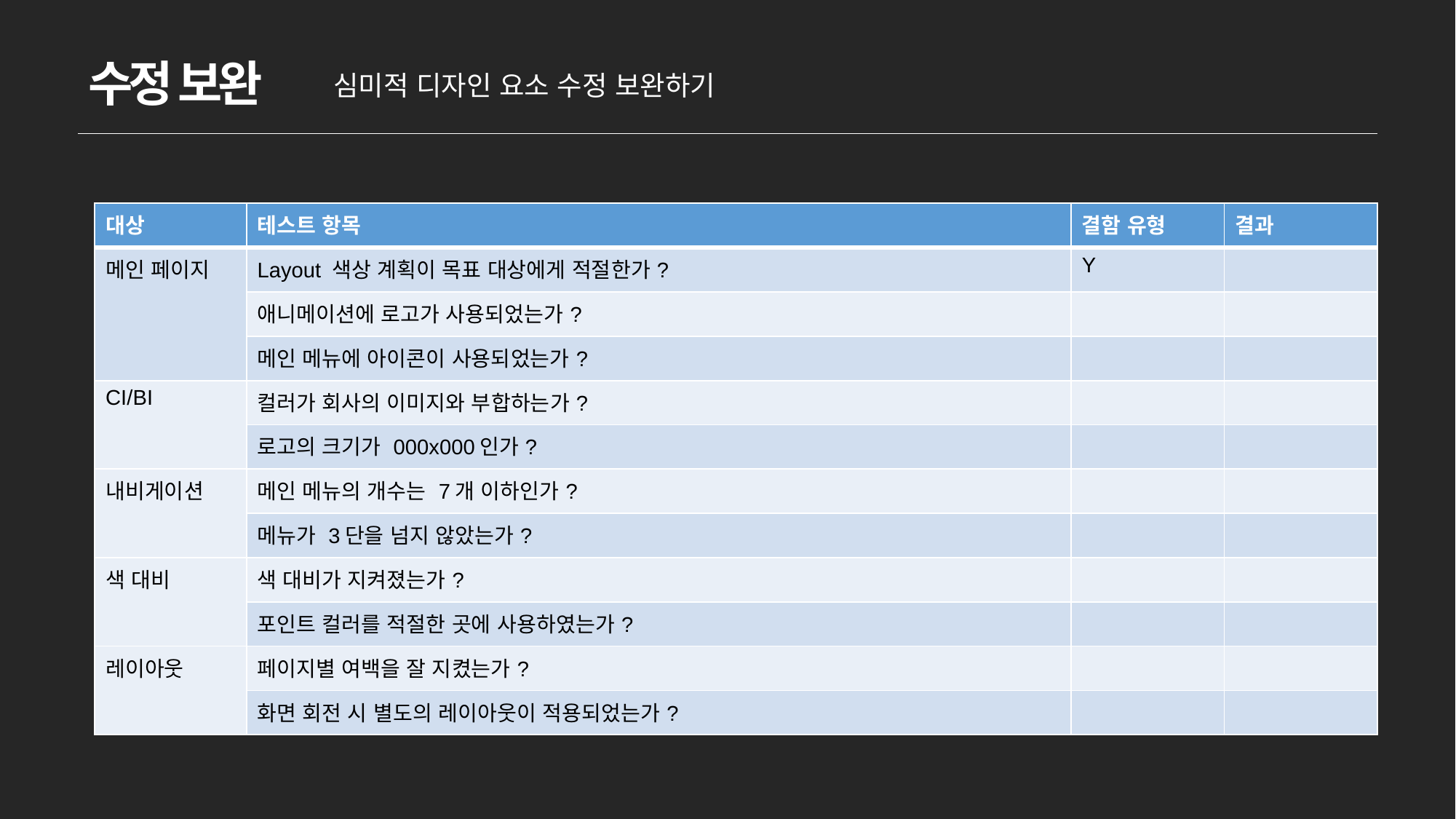

수정 보완
심미적 디자인 요소 수정 보완하기
| 대상 | 테스트 항목 | 결함 유형 | 결과 |
| --- | --- | --- | --- |
| 메인 페이지 | Layout 색상 계획이 목표 대상에게 적절한가? | Y |  |
|  | 애니메이션에 로고가 사용되었는가? |  |  |
|  | 메인 메뉴에 아이콘이 사용되었는가? |  |  |
| CI/BI | 컬러가 회사의 이미지와 부합하는가? |  |  |
|  | 로고의 크기가 000x000인가? |  |  |
| 내비게이션 | 메인 메뉴의 개수는 7개 이하인가? |  |  |
|  | 메뉴가 3단을 넘지 않았는가? |  |  |
| 색 대비 | 색 대비가 지켜졌는가? |  |  |
|  | 포인트 컬러를 적절한 곳에 사용하였는가? |  |  |
| 레이아웃 | 페이지별 여백을 잘 지켰는가? |  |  |
|  | 화면 회전 시 별도의 레이아웃이 적용되었는가? |  |  |